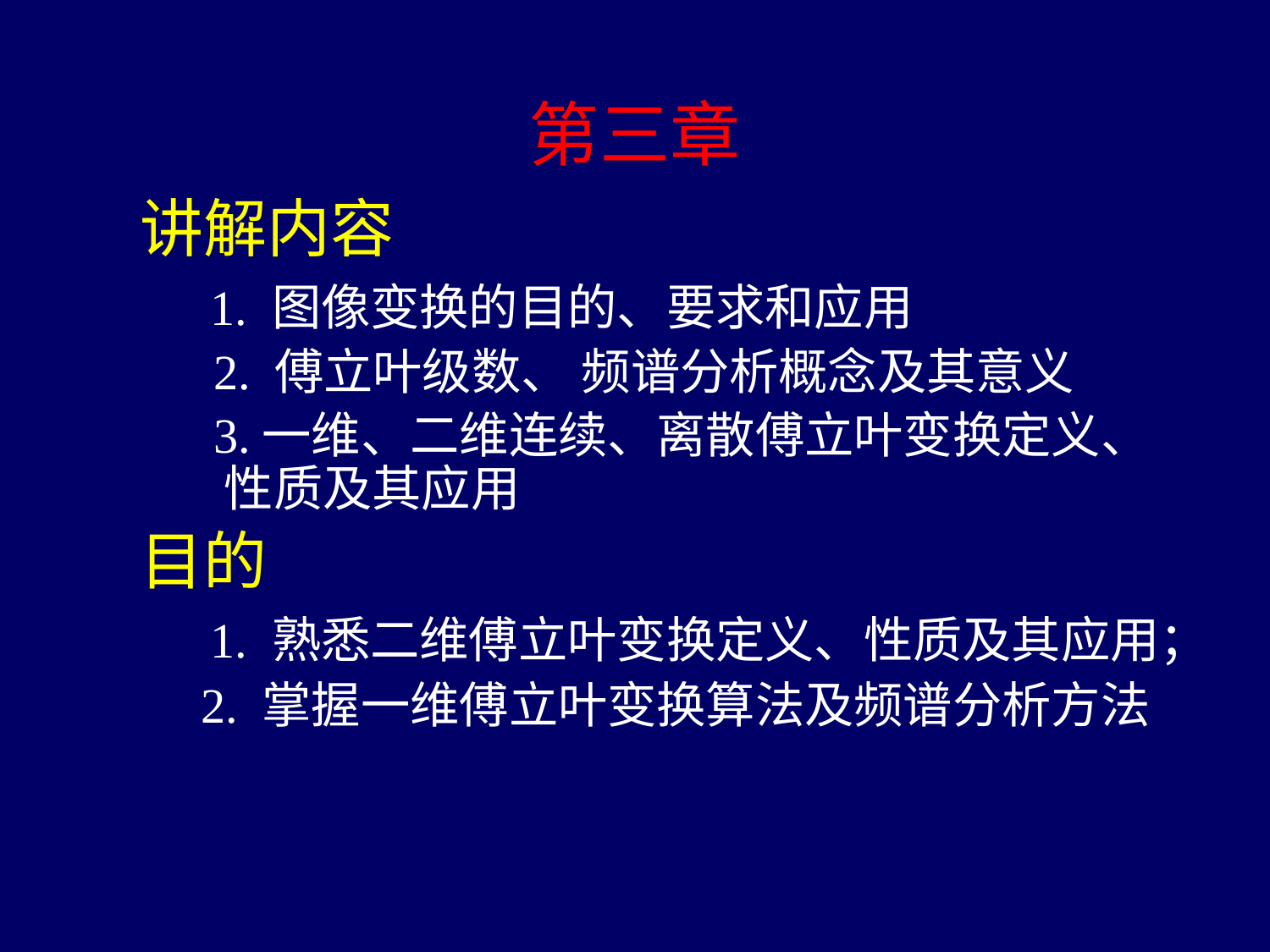

# 第三章
讲解内容
     1. 图像变换的目的、要求和应用
      2. 傅立叶级数、 频谱分析概念及其意义
      3.一维、二维连续、离散傅立叶变换定义、  性质及其应用
目的
     1. 熟悉二维傅立叶变换定义、性质及其应用；
     2. 掌握一维傅立叶变换算法及频谱分析方法